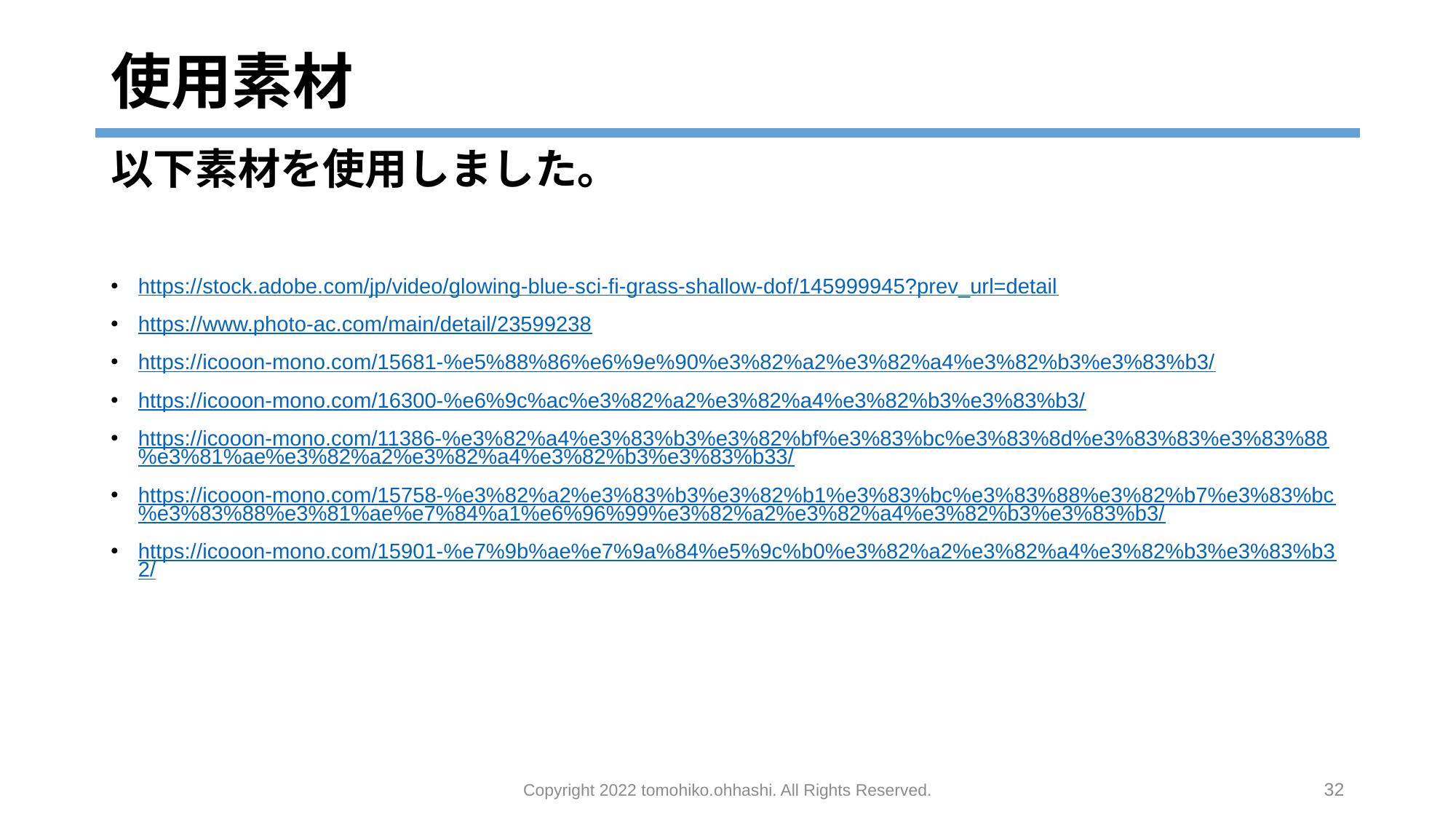

# 使用素材
以下素材を使用しました｡
https://stock.adobe.com/jp/video/glowing-blue-sci-fi-grass-shallow-dof/145999945?prev_url=detail
https://www.photo-ac.com/main/detail/23599238
https://icooon-mono.com/15681-%e5%88%86%e6%9e%90%e3%82%a2%e3%82%a4%e3%82%b3%e3%83%b3/
https://icooon-mono.com/16300-%e6%9c%ac%e3%82%a2%e3%82%a4%e3%82%b3%e3%83%b3/
https://icooon-mono.com/11386-%e3%82%a4%e3%83%b3%e3%82%bf%e3%83%bc%e3%83%8d%e3%83%83%e3%83%88%e3%81%ae%e3%82%a2%e3%82%a4%e3%82%b3%e3%83%b33/
https://icooon-mono.com/15758-%e3%82%a2%e3%83%b3%e3%82%b1%e3%83%bc%e3%83%88%e3%82%b7%e3%83%bc%e3%83%88%e3%81%ae%e7%84%a1%e6%96%99%e3%82%a2%e3%82%a4%e3%82%b3%e3%83%b3/
https://icooon-mono.com/15901-%e7%9b%ae%e7%9a%84%e5%9c%b0%e3%82%a2%e3%82%a4%e3%82%b3%e3%83%b32/
Copyright 2022 tomohiko.ohhashi. All Rights Reserved.
32